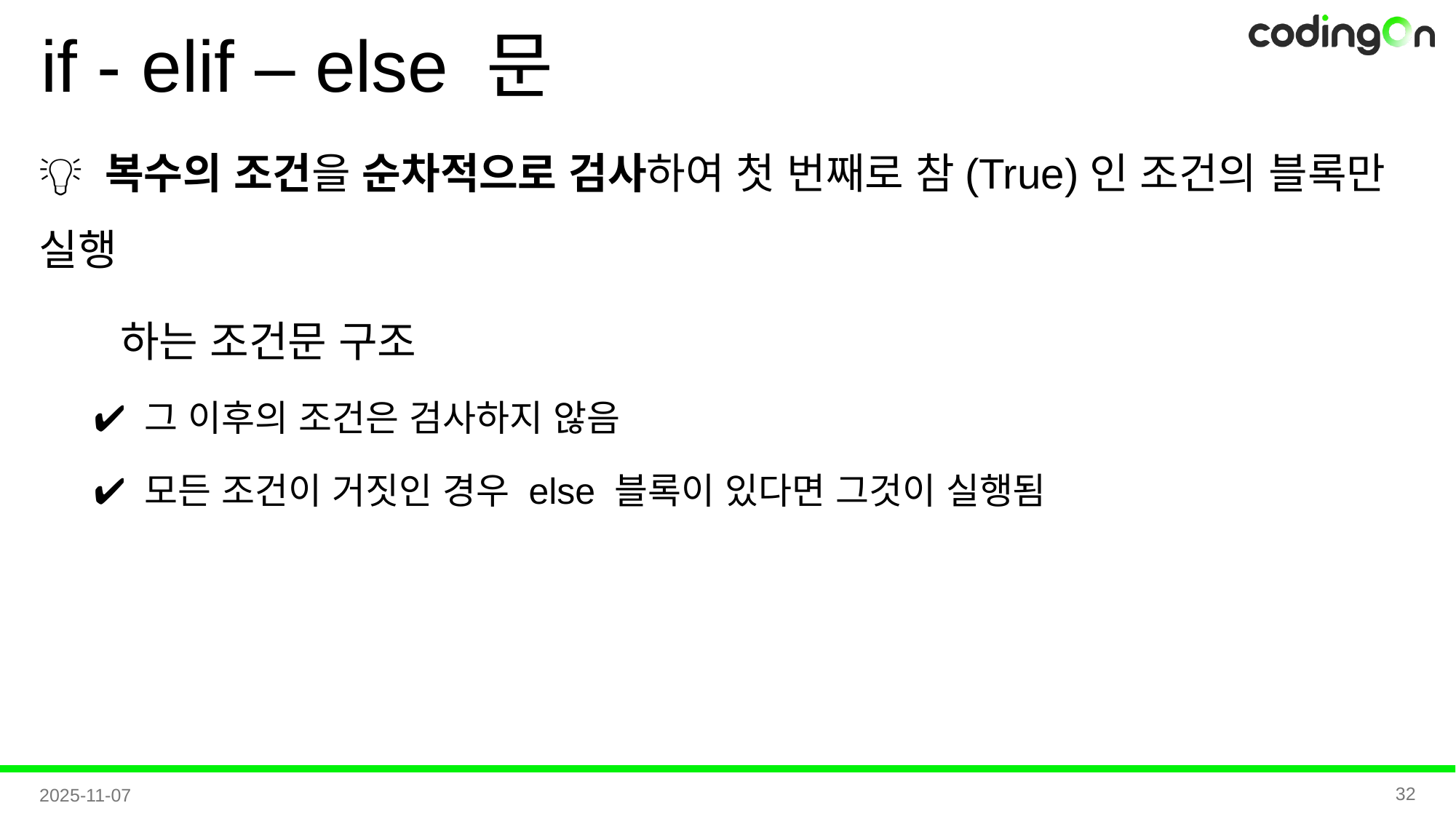

# if - elif – else 문
💡 복수의 조건을 순차적으로 검사하여 첫 번째로 참(True)인 조건의 블록만 실행
      하는 조건문 구조
✔️ 그 이후의 조건은 검사하지 않음
✔️ 모든 조건이 거짓인 경우 else 블록이 있다면 그것이 실행됨
32
2025-11-07